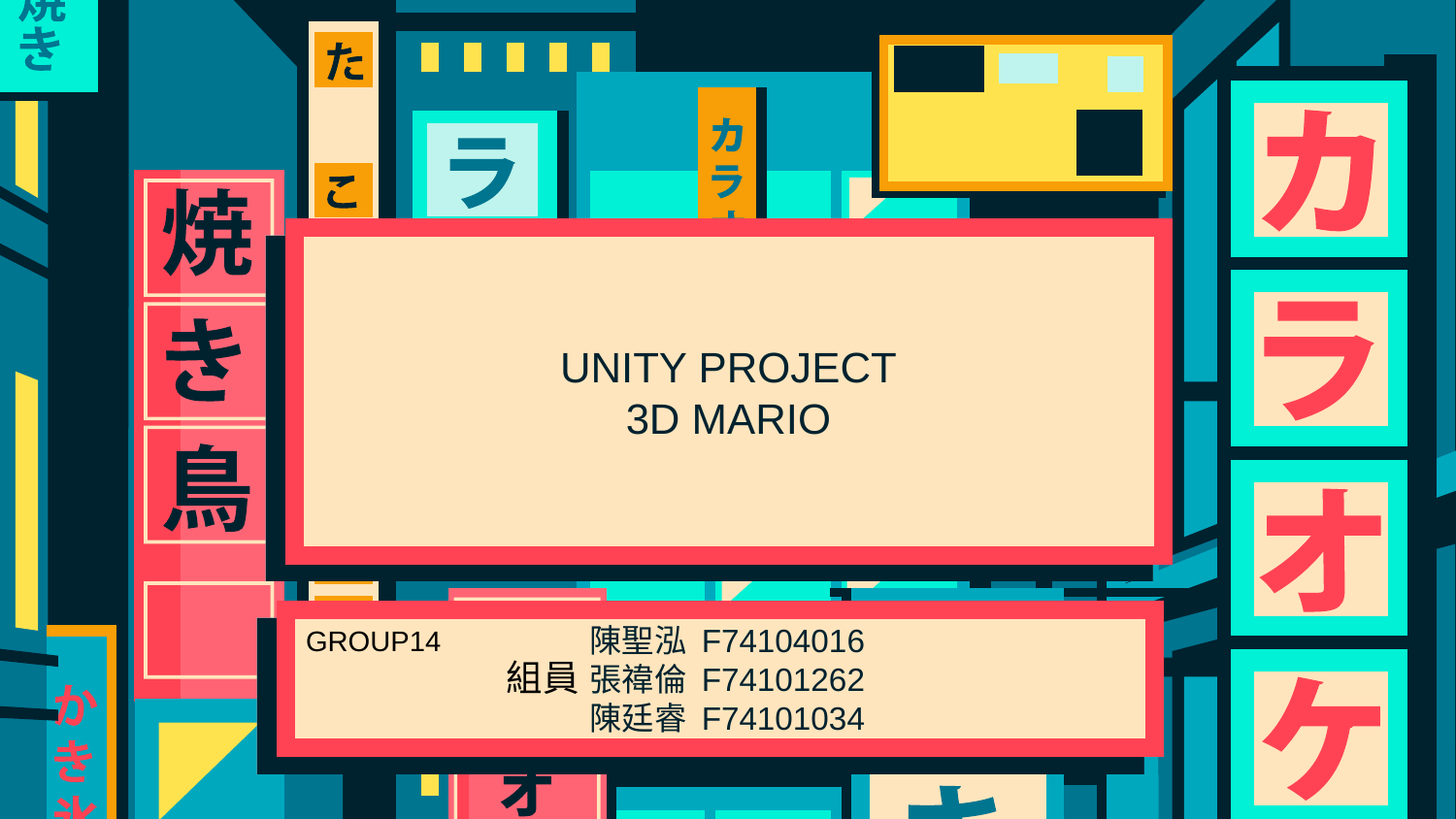

# UNITY PROJECT
3D MARIO

 陳聖泓 F74104016
 張禕倫 F74101262
 陳廷睿 F74101034
GROUP14
組員